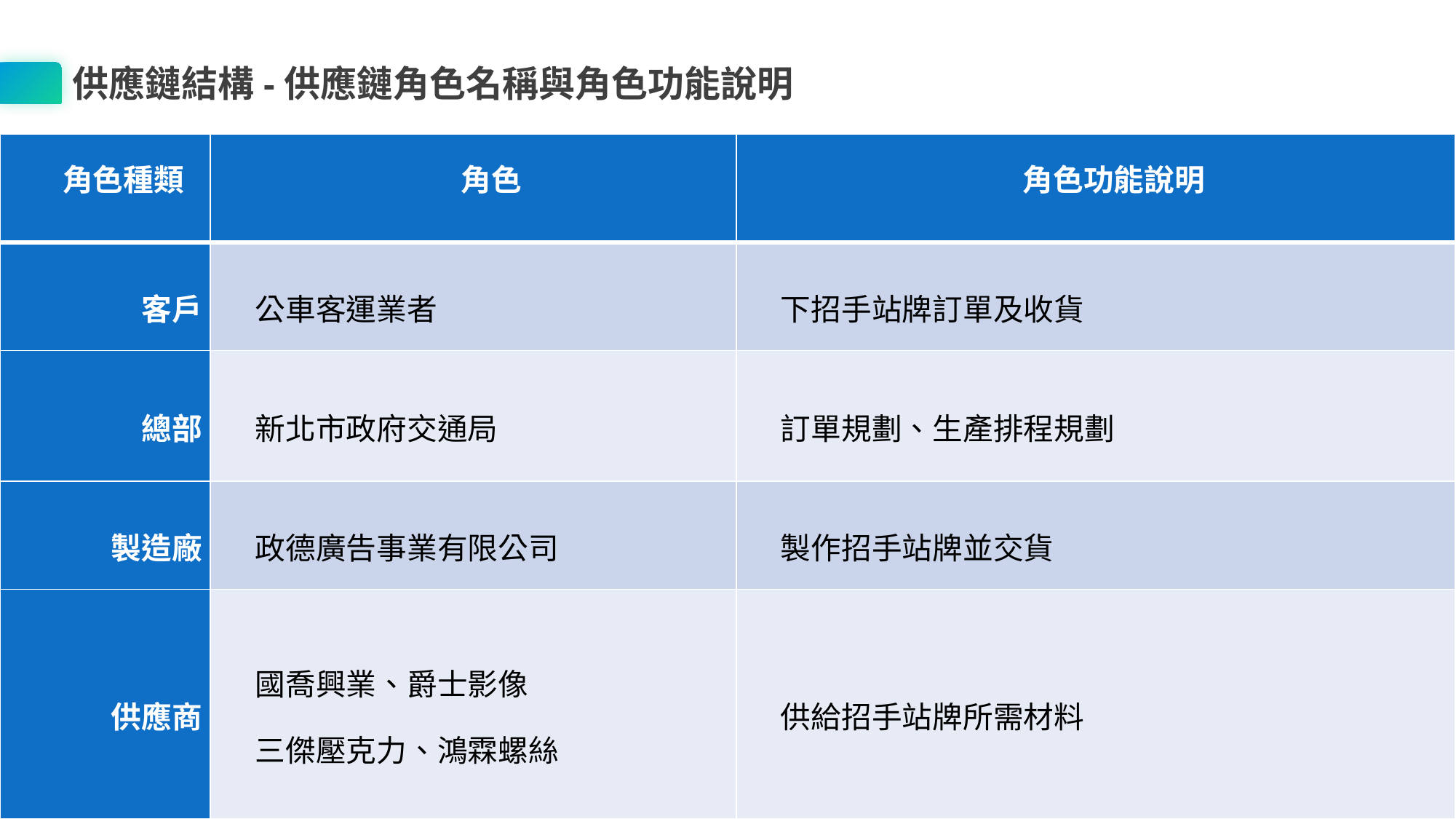

供應鏈結構-供應鏈角色名稱與角色功能說明
| 角色種類 | 角色 | 角色功能說明 |
| --- | --- | --- |
| 客戶 | 公車客運業者 | 下招手站牌訂單及收貨 |
| 總部 | 新北市政府交通局 | 訂單規劃、生產排程規劃 |
| 製造廠 | 政德廣告事業有限公司 | 製作招手站牌並交貨 |
| 供應商 | 國喬興業、爵士影像 三傑壓克力、鴻霖螺絲 | 供給招手站牌所需材料 |